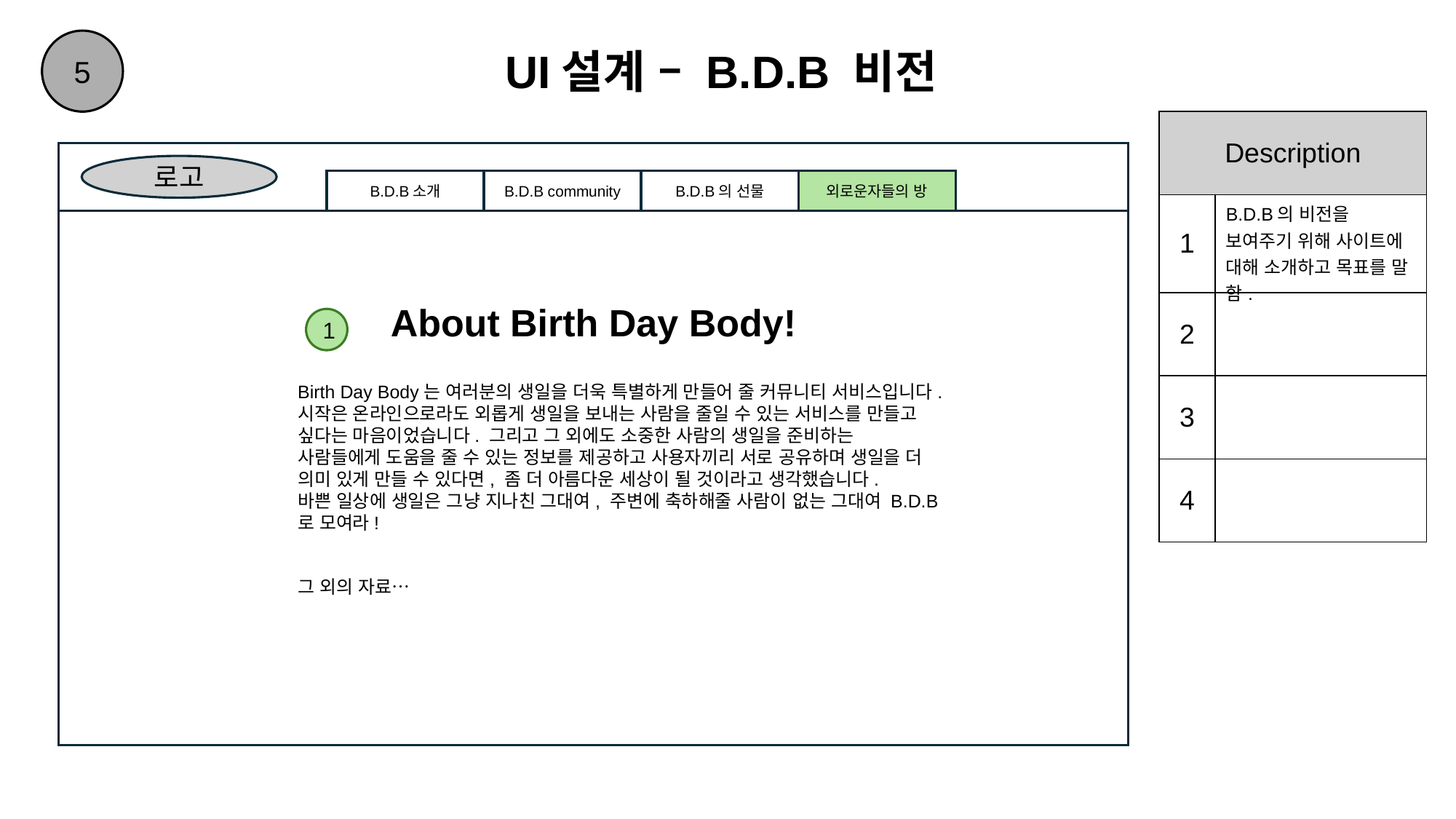

5
# UI설계 – B.D.B 비전
| Description |  |
| --- | --- |
| 1 | B.D.B의 비전을 보여주기 위해 사이트에 대해 소개하고 목표를 말 함. |
| 2 |  |
| 3 |  |
| 4 |  |

로고
외로운자들의 방
B.D.B소개
B.D.B community
B.D.B의 선물
About Birth Day Body!
1
Birth Day Body는 여러분의 생일을 더욱 특별하게 만들어 줄 커뮤니티 서비스입니다. 시작은 온라인으로라도 외롭게 생일을 보내는 사람을 줄일 수 있는 서비스를 만들고 싶다는 마음이었습니다. 그리고 그 외에도 소중한 사람의 생일을 준비하는 사람들에게 도움을 줄 수 있는 정보를 제공하고 사용자끼리 서로 공유하며 생일을 더 의미 있게 만들 수 있다면, 좀 더 아름다운 세상이 될 것이라고 생각했습니다.
바쁜 일상에 생일은 그냥 지나친 그대여, 주변에 축하해줄 사람이 없는 그대여 B.D.B로 모여라!
그 외의 자료…